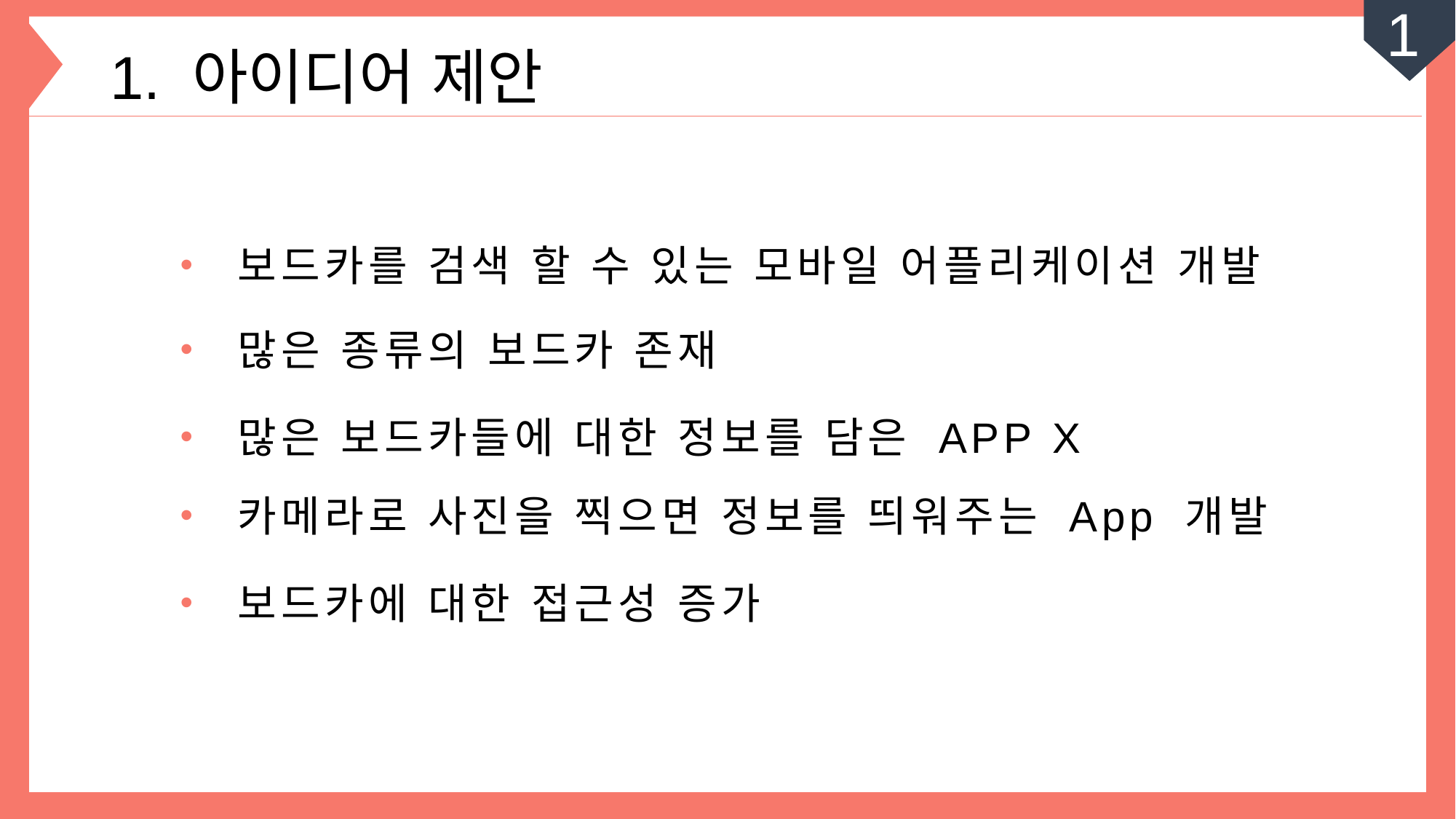

1

1. 아이디어 제안

 보드카를 검색 할 수 있는 모바일 어플리케이션 개발
 많은 종류의 보드카 존재
 많은 보드카들에 대한 정보를 담은 APP X
 카메라로 사진을 찍으면 정보를 띄워주는 App 개발
 보드카에 대한 접근성 증가